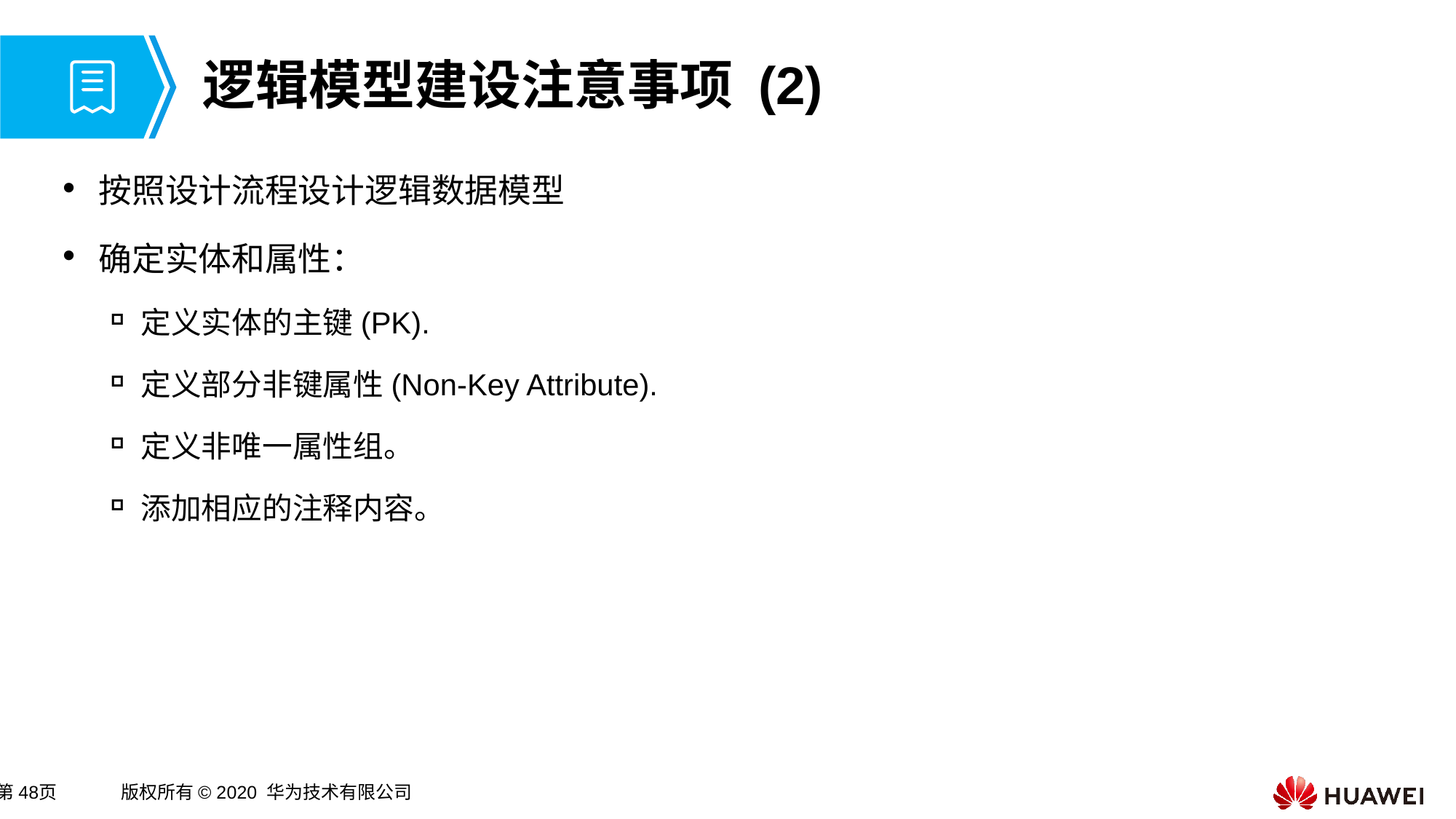

# 逻辑模型建设注意事项 (2)
按照设计流程设计逻辑数据模型
确定实体和属性：
定义实体的主键(PK).
定义部分非键属性(Non-Key Attribute).
定义非唯一属性组。
添加相应的注释内容。